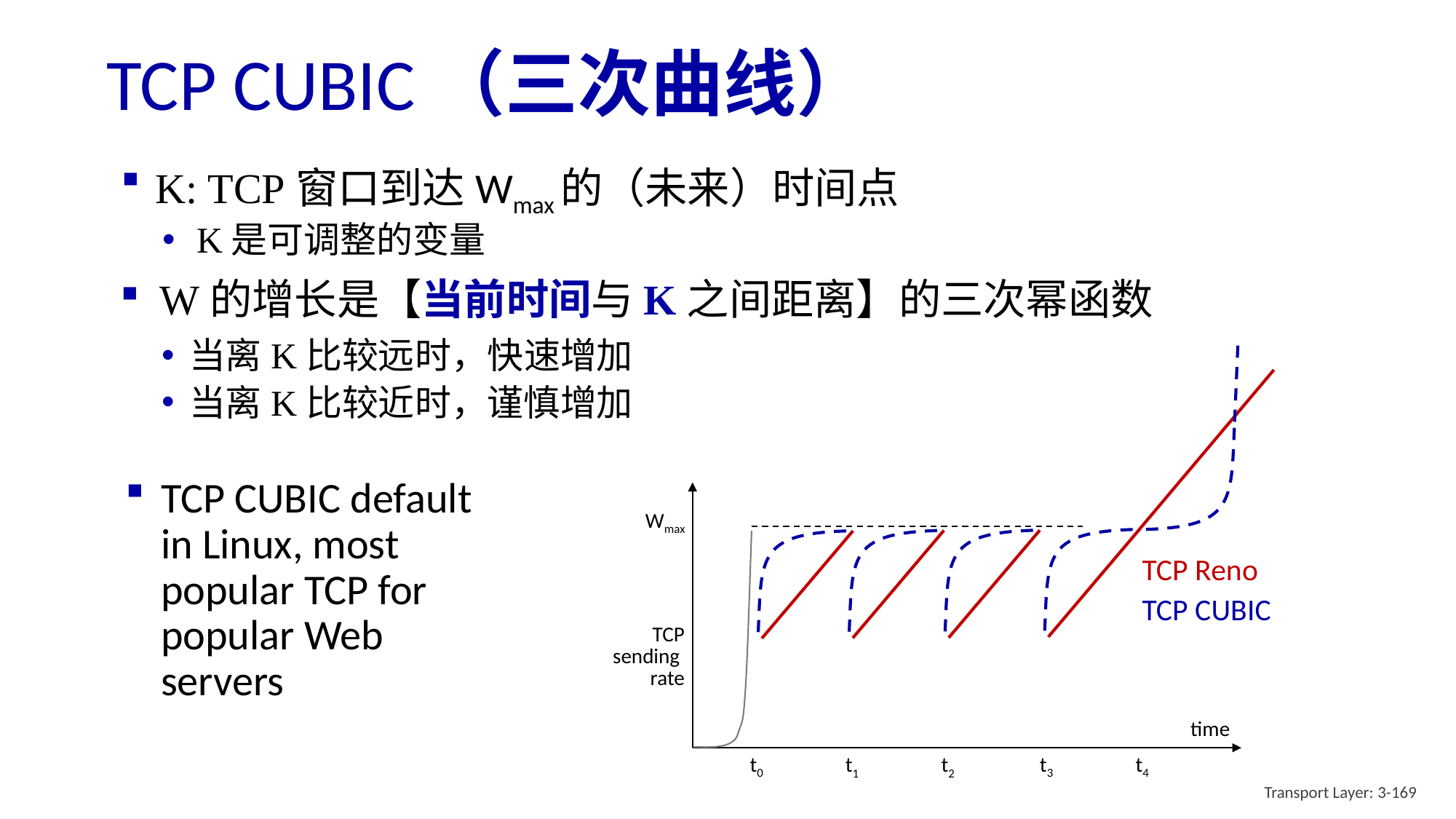

# TCP CUBIC（三次曲线）
K: TCP窗口到达Wmax的（未来）时间点
K是可调整的变量

W的增长是【当前时间与K之间距离】的三次幂函数

当离K比较远时，快速增加
当离K比较近时，谨慎增加

Wmax

TCP Reno
TCP CUBIC

TCP
sending
rate

time
t0
t3
t4
t2
t1
TCP CUBIC default in Linux, most popular TCP for popular Web servers

Transport Layer: 3-169